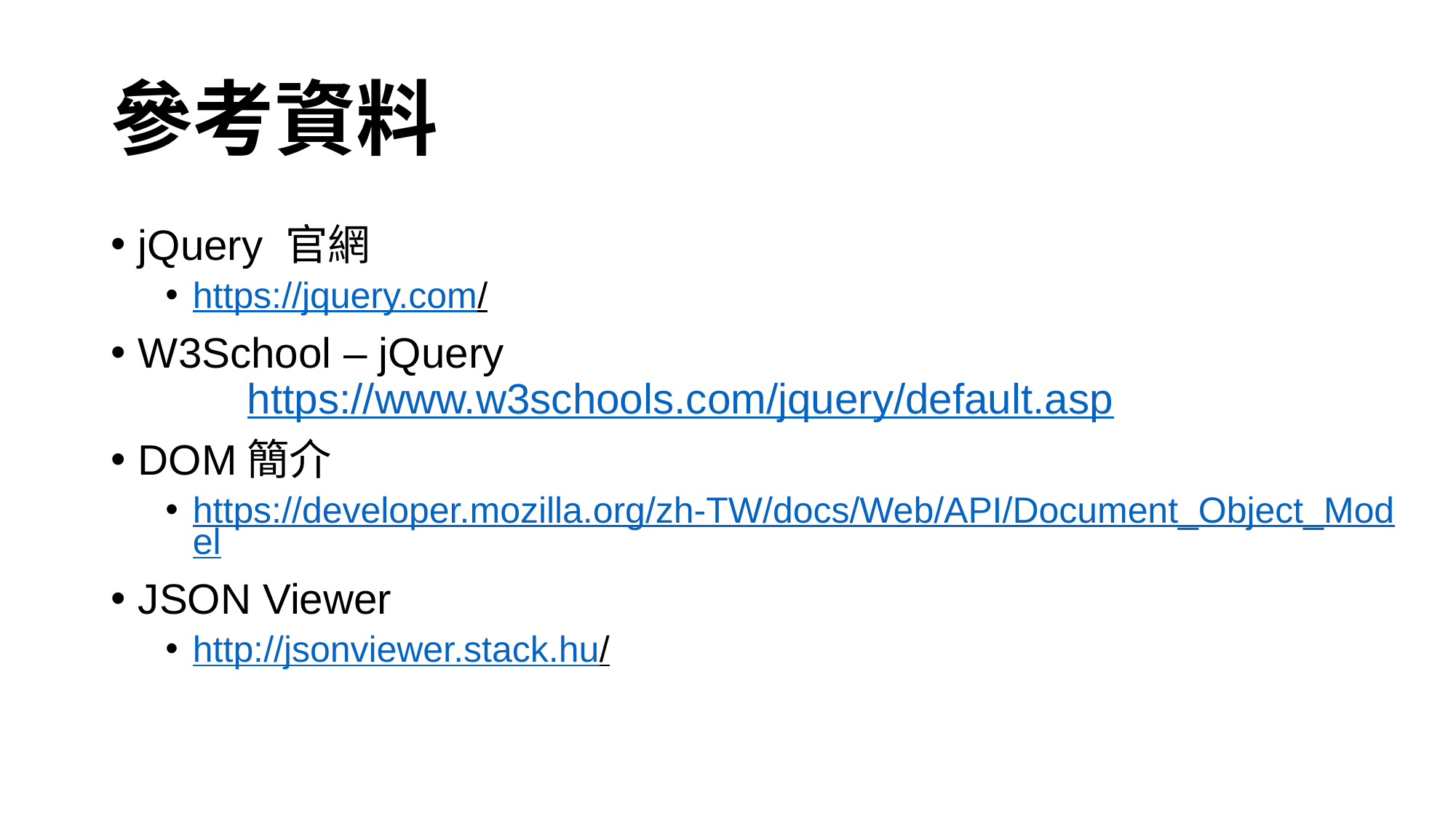

# 參考資料
jQuery 官網
https://jquery.com/
W3School – jQuery
	https://www.w3schools.com/jquery/default.asp
DOM簡介
https://developer.mozilla.org/zh-TW/docs/Web/API/Document_Object_Model
JSON Viewer
http://jsonviewer.stack.hu/